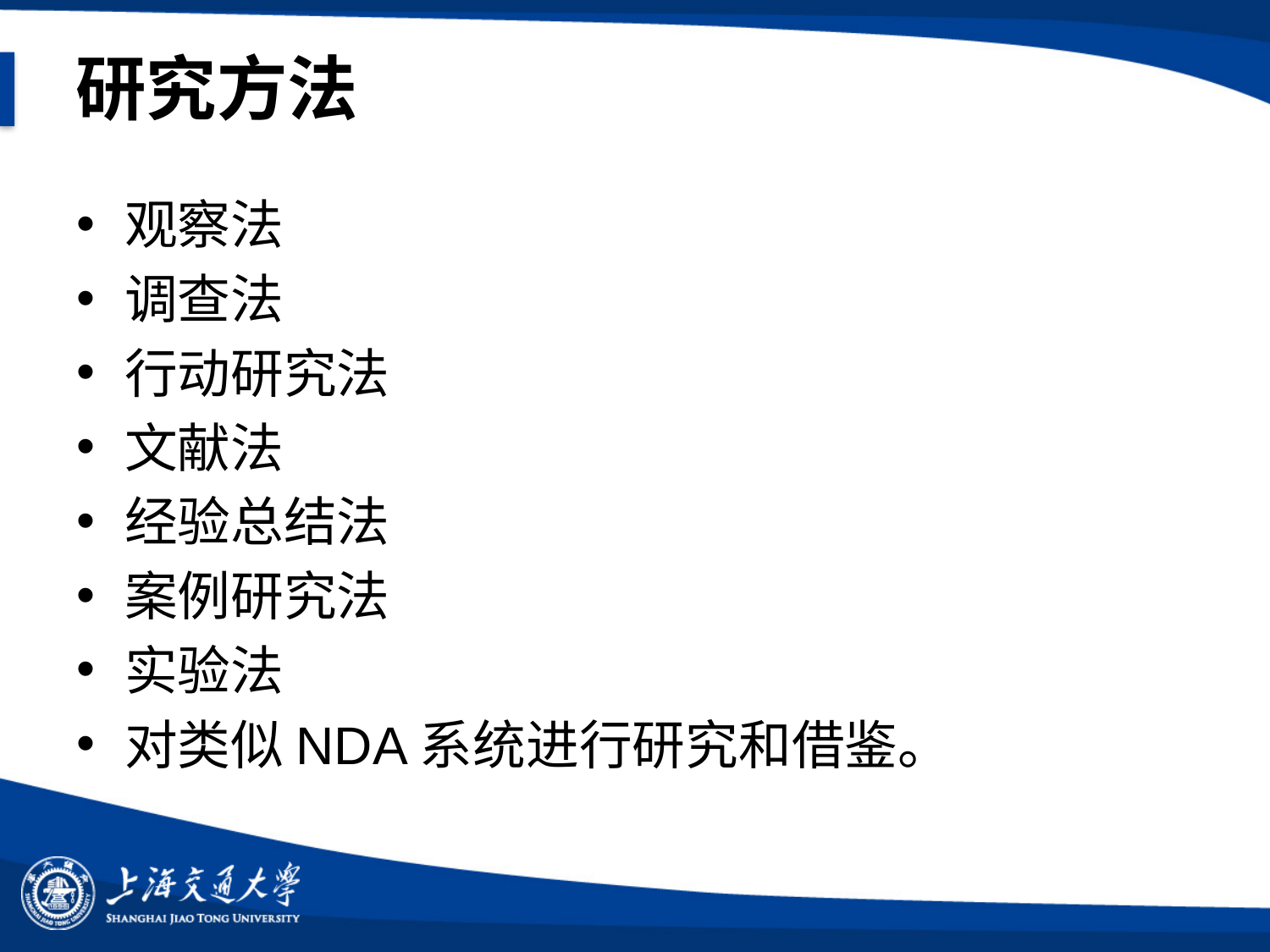

# 研究方法
观察法
调查法
行动研究法
文献法
经验总结法
案例研究法
实验法
对类似NDA系统进行研究和借鉴。